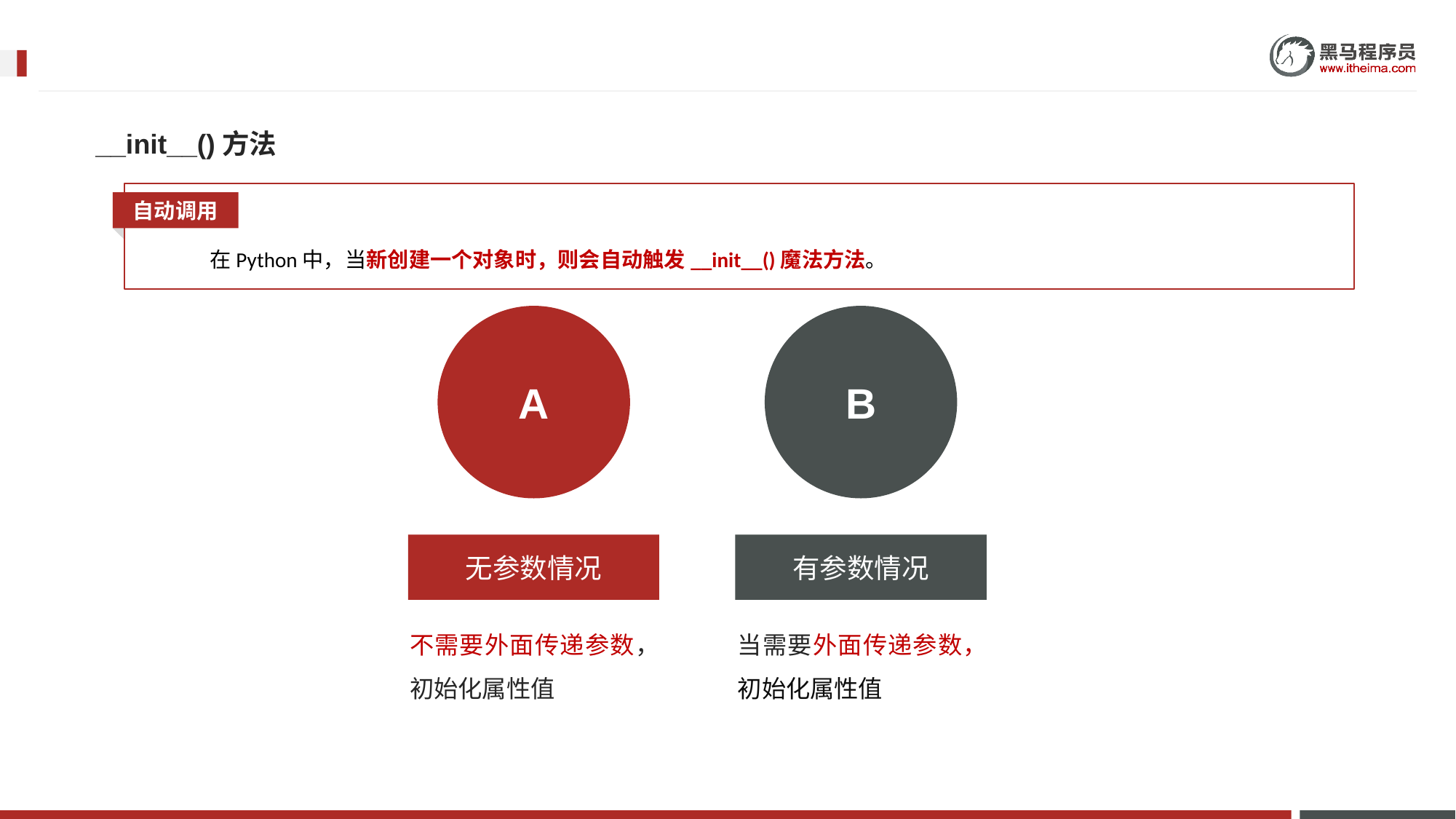

__init__()方法

自动调用

在Python中，当新创建一个对象时，则会自动触发__init__()魔法方法。
A
B
无参数情况
有参数情况
不需要外面传递参数，初始化属性值
当需要外面传递参数，初始化属性值